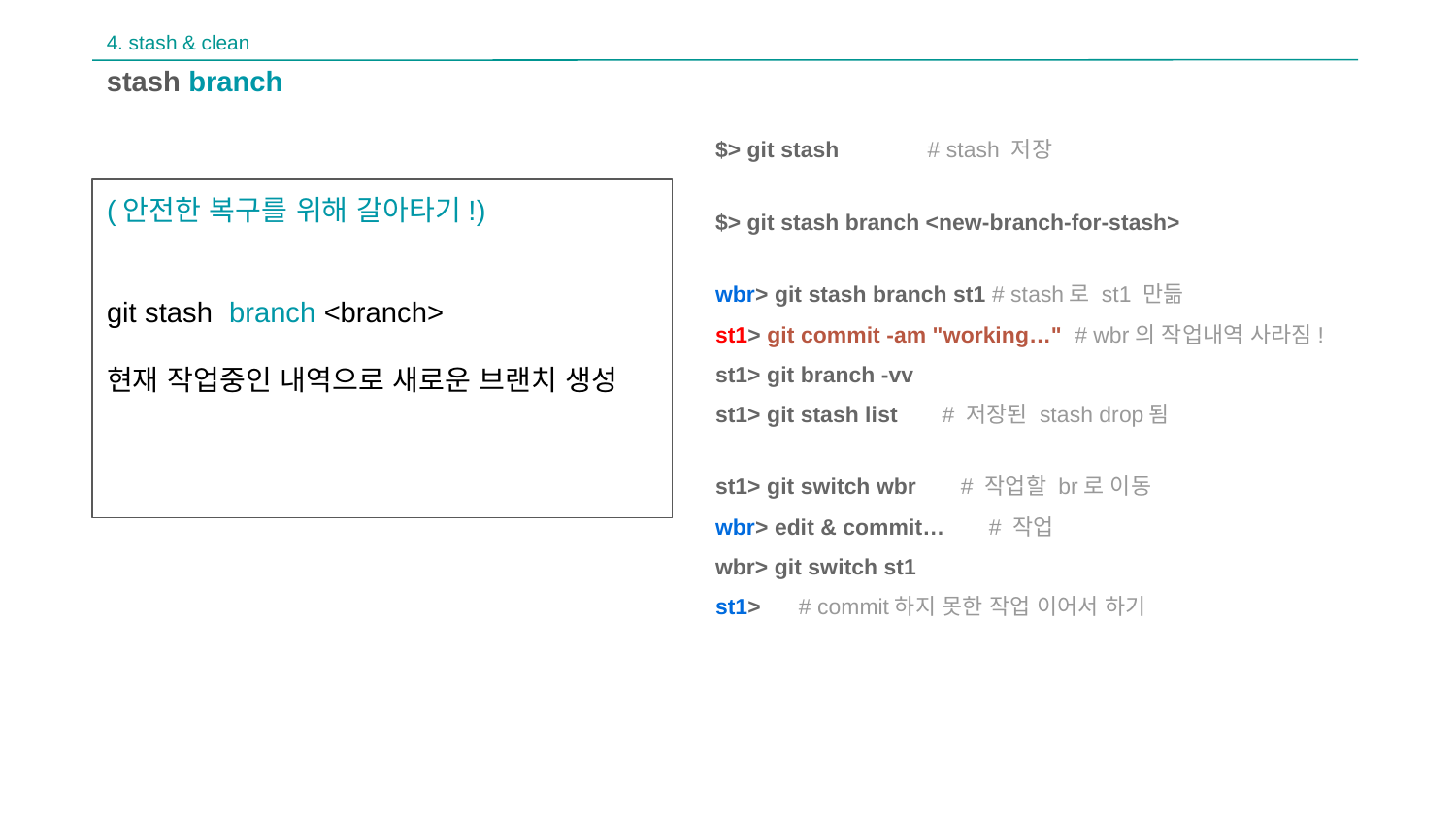

4. stash & clean
stash branch

$> git stash              # stash 저장
$> git stash branch <new-branch-for-stash>
wbr> git stash branch st1 # stash로 st1 만듦
st1> git commit -am "working…"  # wbr의 작업내역 사라짐!
st1> git branch -vv
st1> git stash list       # 저장된 stash drop됨
st1> git switch wbr       # 작업할 br로 이동
wbr> edit & commit…       # 작업
wbr> git switch st1
st1>      # commit하지 못한 작업 이어서 하기
(안전한 복구를 위해 갈아타기!)

git stash  branch <branch>

현재 작업중인 내역으로 새로운 브랜치 생성